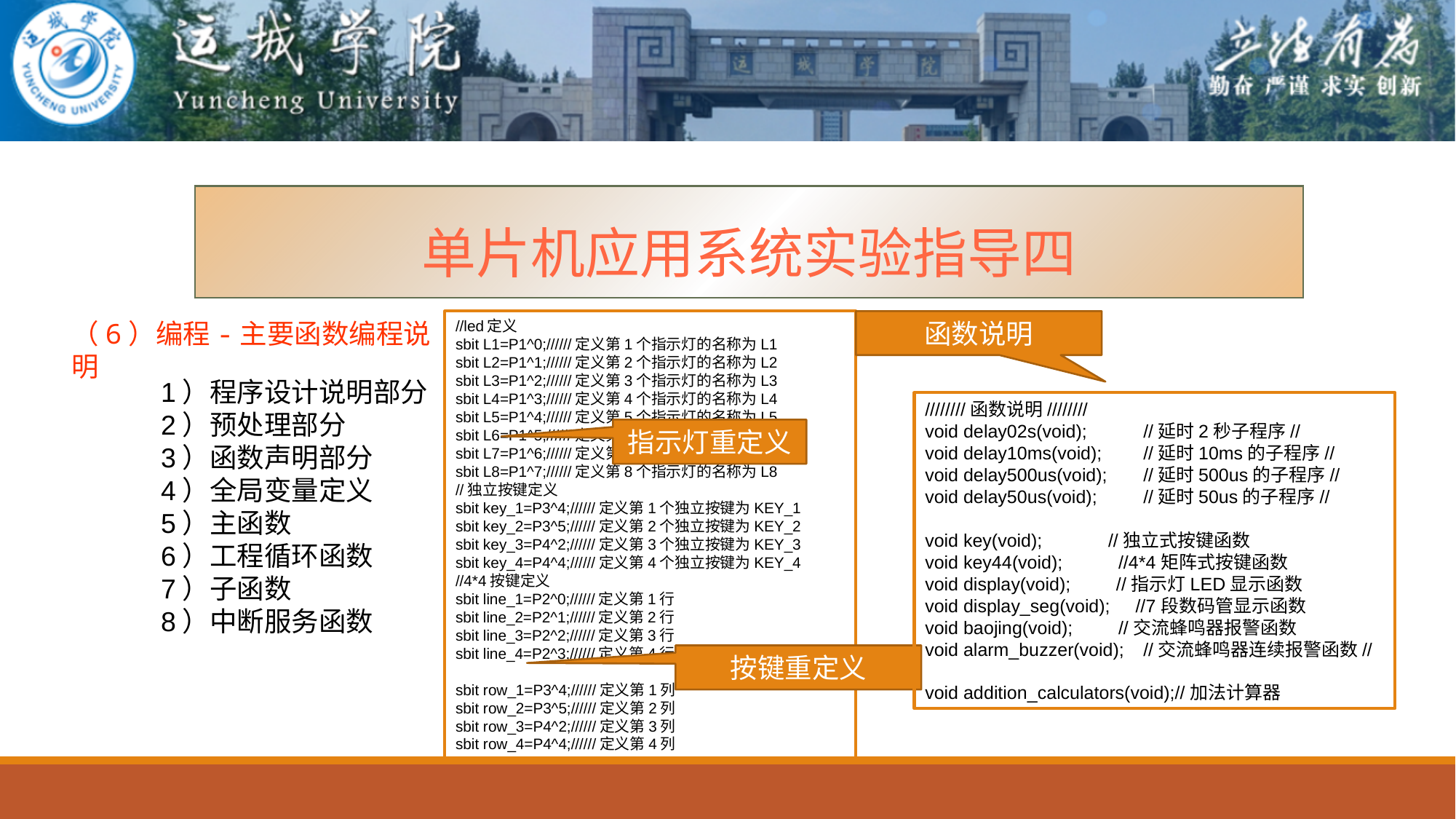

单片机应用系统实验指导四
（6）编程-主要函数编程说明
函数说明
//led定义
sbit L1=P1^0;//////定义第1个指示灯的名称为L1
sbit L2=P1^1;//////定义第2个指示灯的名称为L2
sbit L3=P1^2;//////定义第3个指示灯的名称为L3
sbit L4=P1^3;//////定义第4个指示灯的名称为L4
sbit L5=P1^4;//////定义第5个指示灯的名称为L5
sbit L6=P1^5;//////定义第6个指示灯的名称为L6
sbit L7=P1^6;//////定义第7个指示灯的名称为L7
sbit L8=P1^7;//////定义第8个指示灯的名称为L8
//独立按键定义
sbit key_1=P3^4;//////定义第1个独立按键为KEY_1
sbit key_2=P3^5;//////定义第2个独立按键为KEY_2
sbit key_3=P4^2;//////定义第3个独立按键为KEY_3
sbit key_4=P4^4;//////定义第4个独立按键为KEY_4
//4*4按键定义
sbit line_1=P2^0;//////定义第1行
sbit line_2=P2^1;//////定义第2行
sbit line_3=P2^2;//////定义第3行
sbit line_4=P2^3;//////定义第4行

sbit row_1=P3^4;//////定义第1列
sbit row_2=P3^5;//////定义第2列
sbit row_3=P4^2;//////定义第3列
sbit row_4=P4^4;//////定义第4列
1）程序设计说明部分
2）预处理部分
3）函数声明部分
4）全局变量定义
5）主函数
6）工程循环函数
7）子函数
8）中断服务函数
////////函数说明////////
void delay02s(void);	//延时2秒子程序//
void delay10ms(void);	//延时10ms的子程序//
void delay500us(void);	//延时500us的子程序//
void delay50us(void);	//延时50us的子程序//

void key(void);             //独立式按键函数
void key44(void);           //4*4矩阵式按键函数
void display(void);         //指示灯LED显示函数
void display_seg(void);     //7段数码管显示函数
void baojing(void);         //交流蜂鸣器报警函数
void alarm_buzzer(void);	//交流蜂鸣器连续报警函数//

void addition_calculators(void);//加法计算器
指示灯重定义
按键重定义